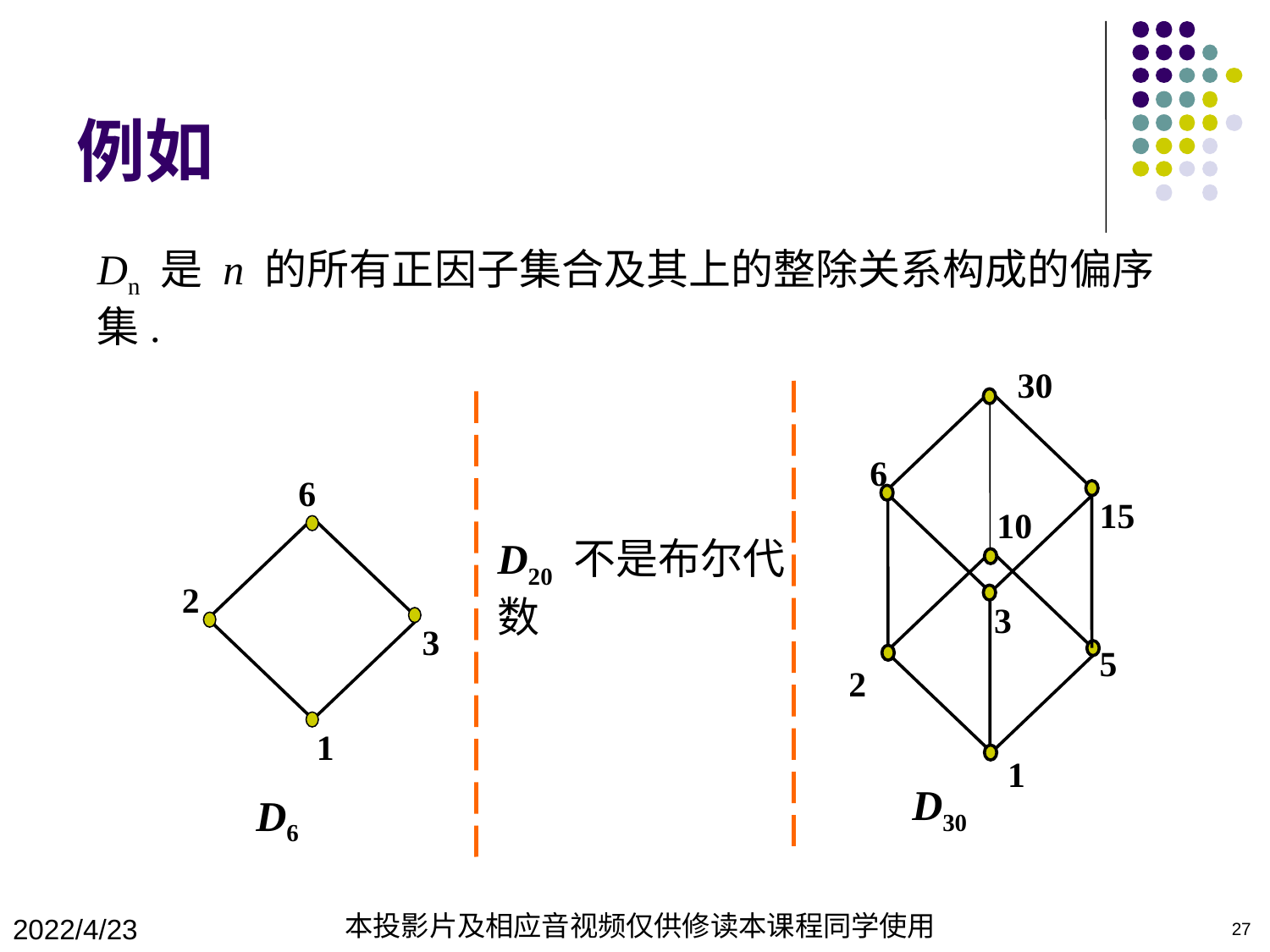

27
# 例如
Dn 是 n 的所有正因子集合及其上的整除关系构成的偏序集.
30

6
6
15

10

D20 不是布尔代数

2
3

3
5
2

1
1
D30
D6
2022/4/23
本投影片及相应音视频仅供修读本课程同学使用